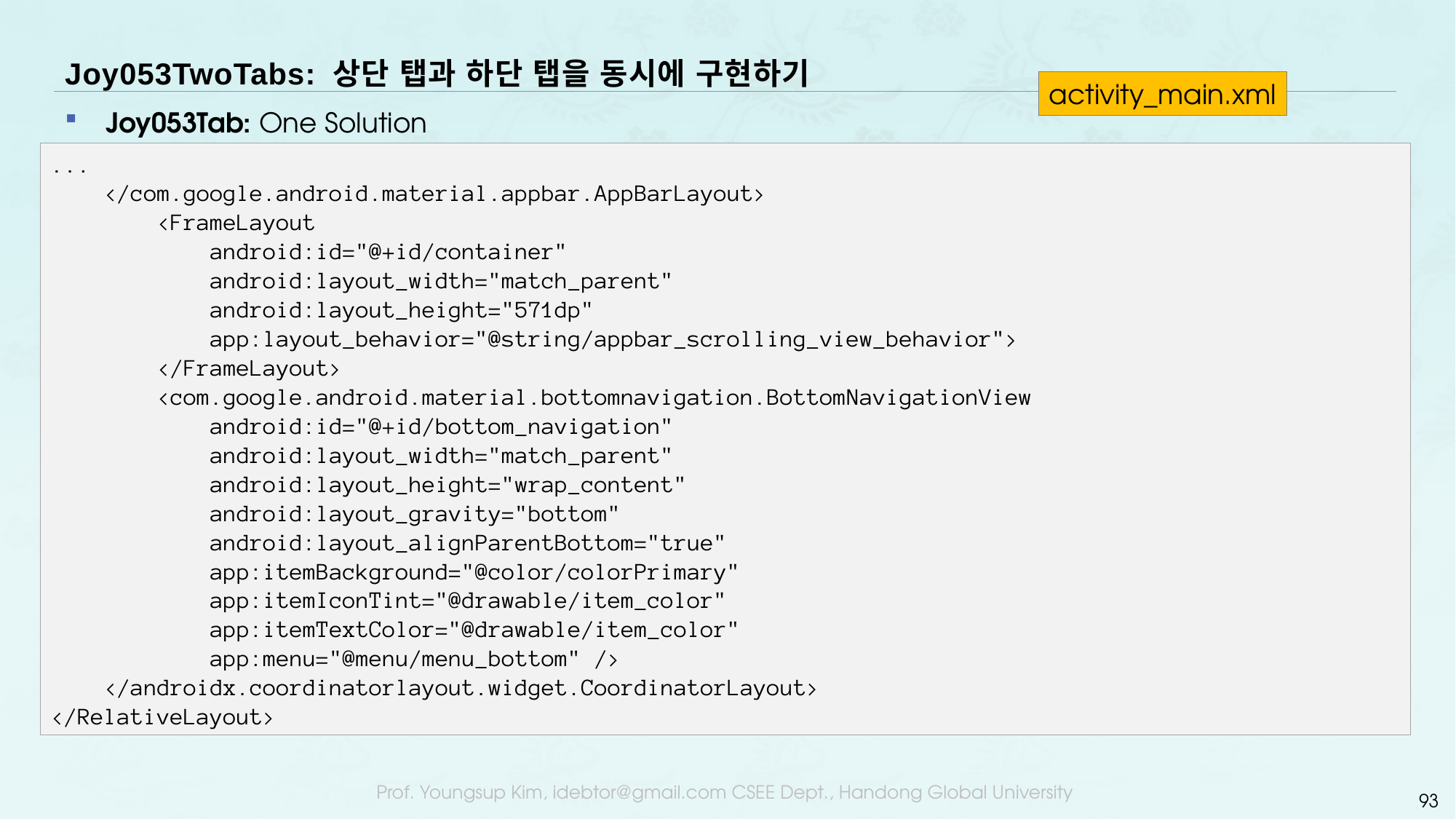

# Joy053TwoTabs: 상단 탭과 하단 탭을 동시에 구현하기
activity_main.xml
Joy053Tab: One Solution
...
    </com.google.android.material.appbar.AppBarLayout>
        <FrameLayout
            android:id="@+id/container"
            android:layout_width="match_parent"
            android:layout_height="571dp"
            app:layout_behavior="@string/appbar_scrolling_view_behavior">
        </FrameLayout>
        <com.google.android.material.bottomnavigation.BottomNavigationView
            android:id="@+id/bottom_navigation"
            android:layout_width="match_parent"
            android:layout_height="wrap_content"
            android:layout_gravity="bottom"
            android:layout_alignParentBottom="true"
            app:itemBackground="@color/colorPrimary"
            app:itemIconTint="@drawable/item_color"
            app:itemTextColor="@drawable/item_color"
            app:menu="@menu/menu_bottom" />
    </androidx.coordinatorlayout.widget.CoordinatorLayout>
</RelativeLayout>
93